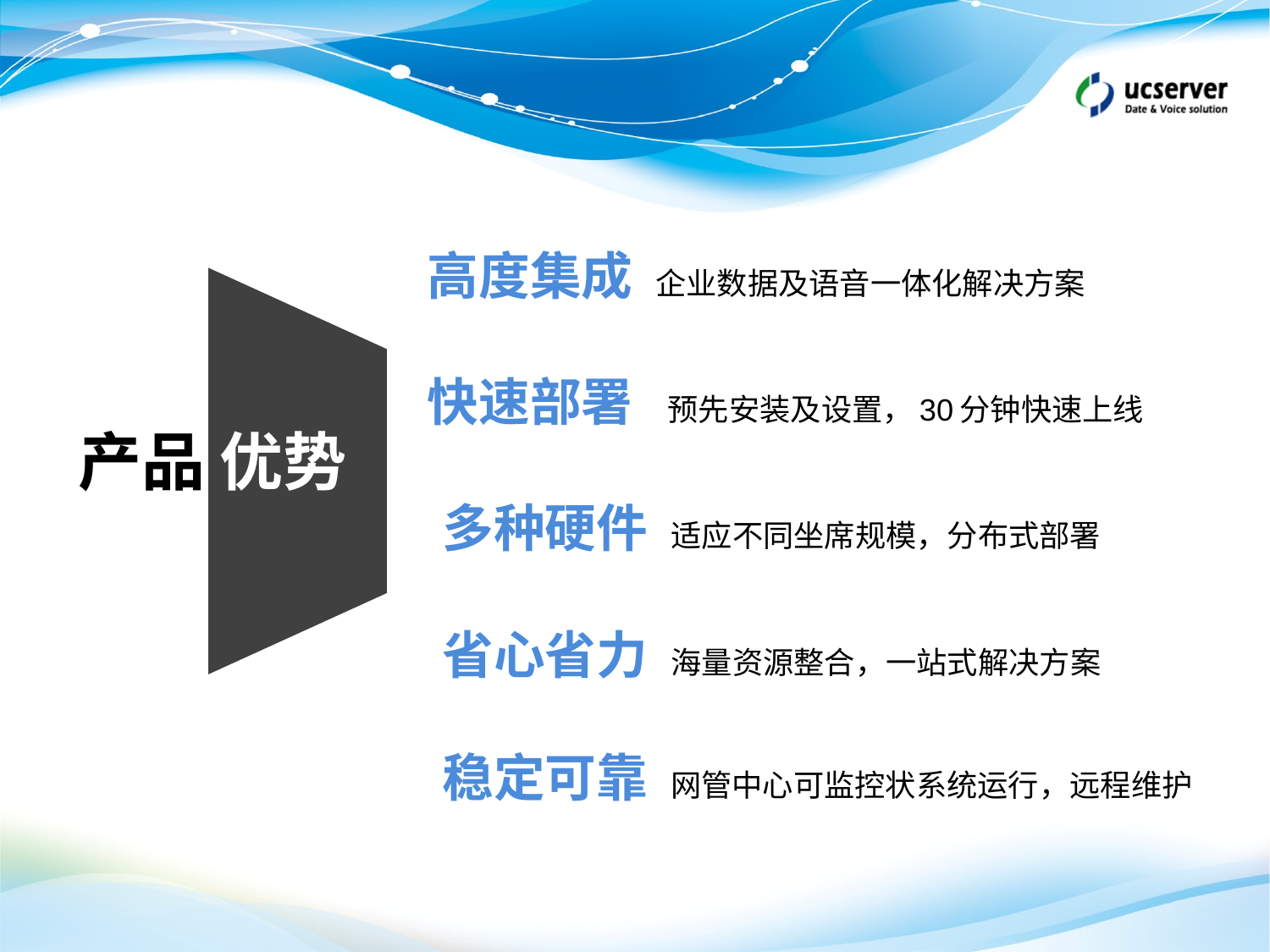

高度集成  企业数据及语音一体化解决方案
快速部署   预先安装及设置，30分钟快速上线
 多种硬件  适应不同坐席规模，分布式部署
 省心省力  海量资源整合，一站式解决方案
 稳定可靠  网管中心可监控状系统运行，远程维护

产品 优势